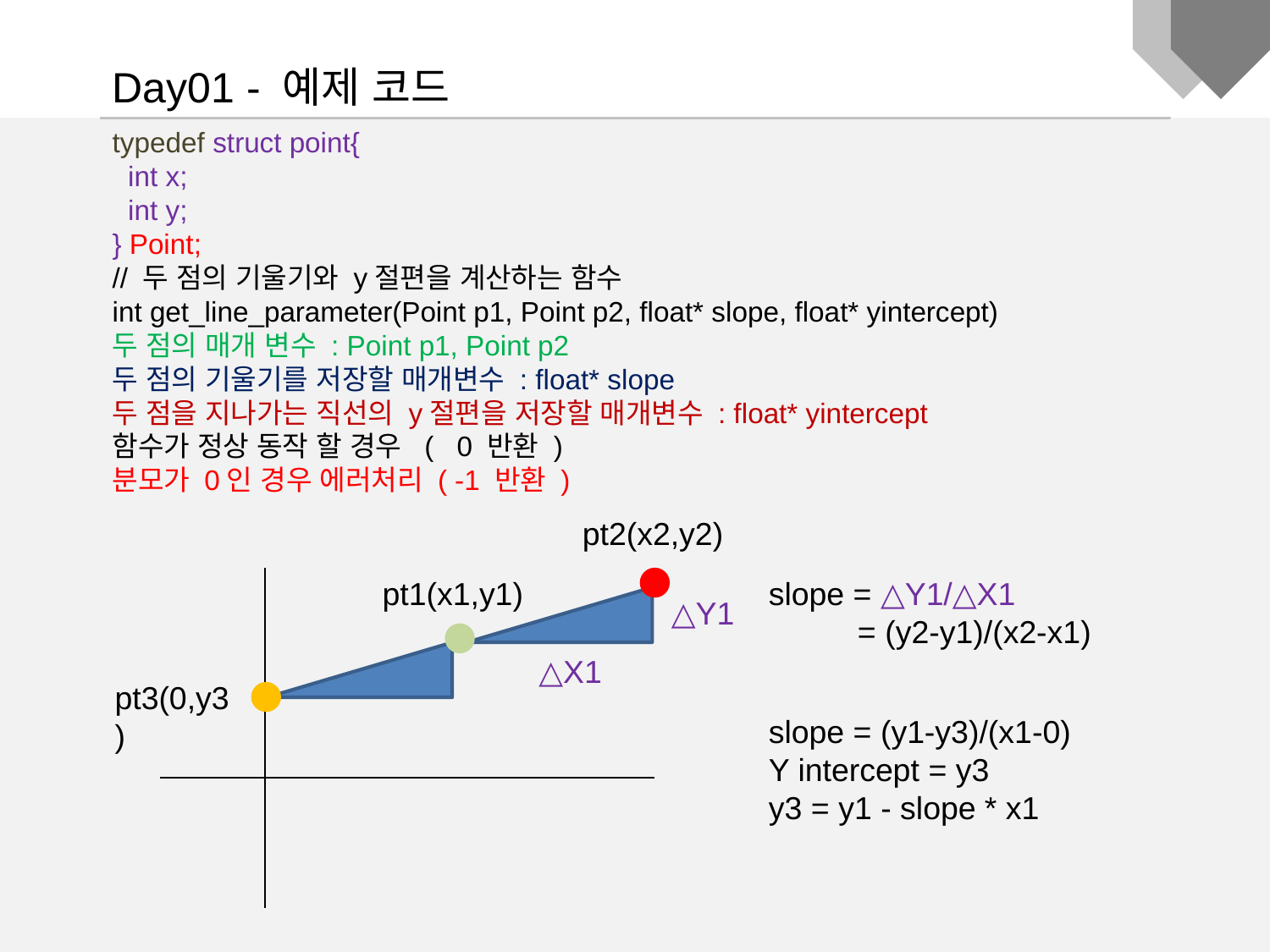

Day01 - 예제 코드
typedef struct point{
  int x;
  int y;
} Point;
// 두 점의 기울기와 y절편을 계산하는 함수
int get_line_parameter(Point p1, Point p2, float* slope, float* yintercept)
두 점의 매개 변수 : Point p1, Point p2
두 점의 기울기를 저장할 매개변수 : float* slope
두 점을 지나가는 직선의 y절편을 저장할 매개변수 : float* yintercept
함수가 정상 동작 할 경우  (   0 반환 )
분모가 0인 경우 에러처리 ( -1 반환 )
pt2(x2,y2)
pt1(x1,y1)

slope = △Y1/△X1
          = (y2-y1)/(x2-x1)
△Y1

△X1
pt3(0,y3)

slope = (y1-y3)/(x1-0)
Y intercept = y3
y3 = y1 - slope * x1